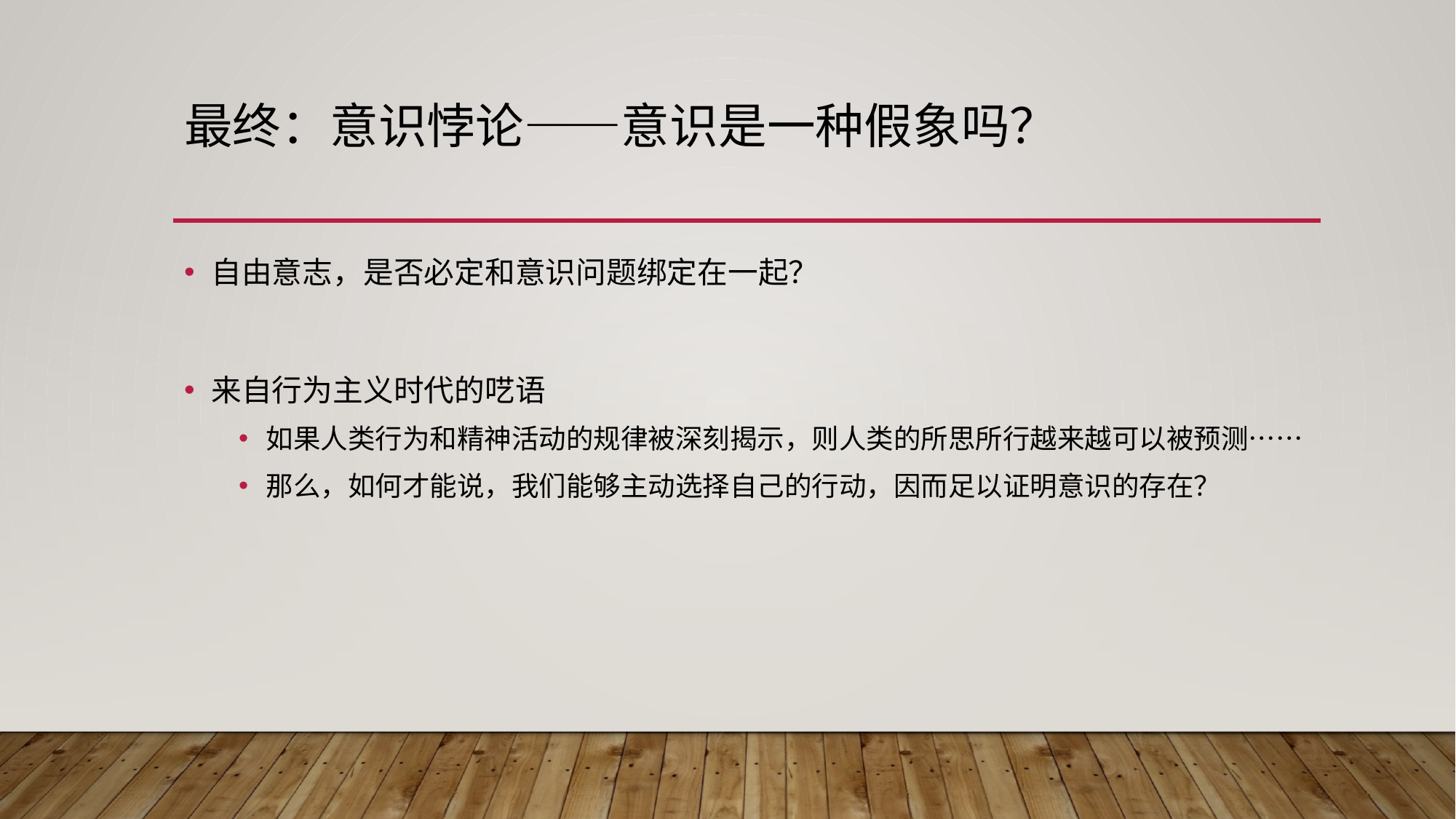

# 最终：意识悖论——意识是一种假象吗？
自由意志，是否必定和意识问题绑定在一起？

来自行为主义时代的呓语
如果人类行为和精神活动的规律被深刻揭示，则人类的所思所行越来越可以被预测……
那么，如何才能说，我们能够主动选择自己的行动，因而足以证明意识的存在？